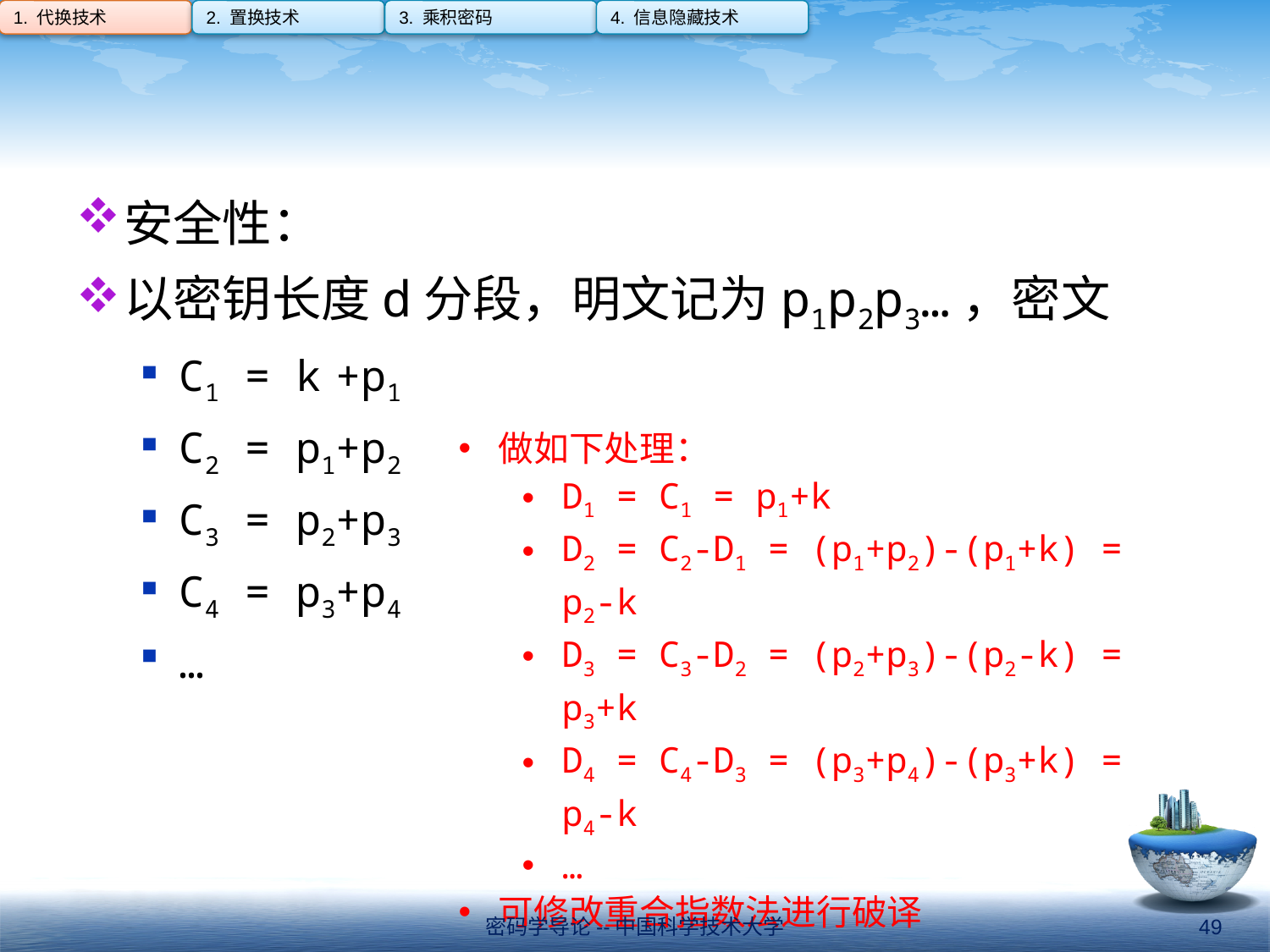

1. 代换技术
2. 置换技术
3. 乘积密码
4. 信息隐藏技术
#
安全性：
以密钥长度d分段，明文记为p1p2p3…，密文
C1 = k +p1
C2 = p1+p2
C3 = p2+p3
C4 = p3+p4
…

做如下处理：
D1 = C1 = p1+k
D2 = C2-D1 = (p1+p2)-(p1+k) = p2-k
D3 = C3-D2 = (p2+p3)-(p2-k) = p3+k
D4 = C4-D3 = (p3+p4)-(p3+k) = p4-k
…
可修改重合指数法进行破译
密码学导论--中国科学技术大学
49